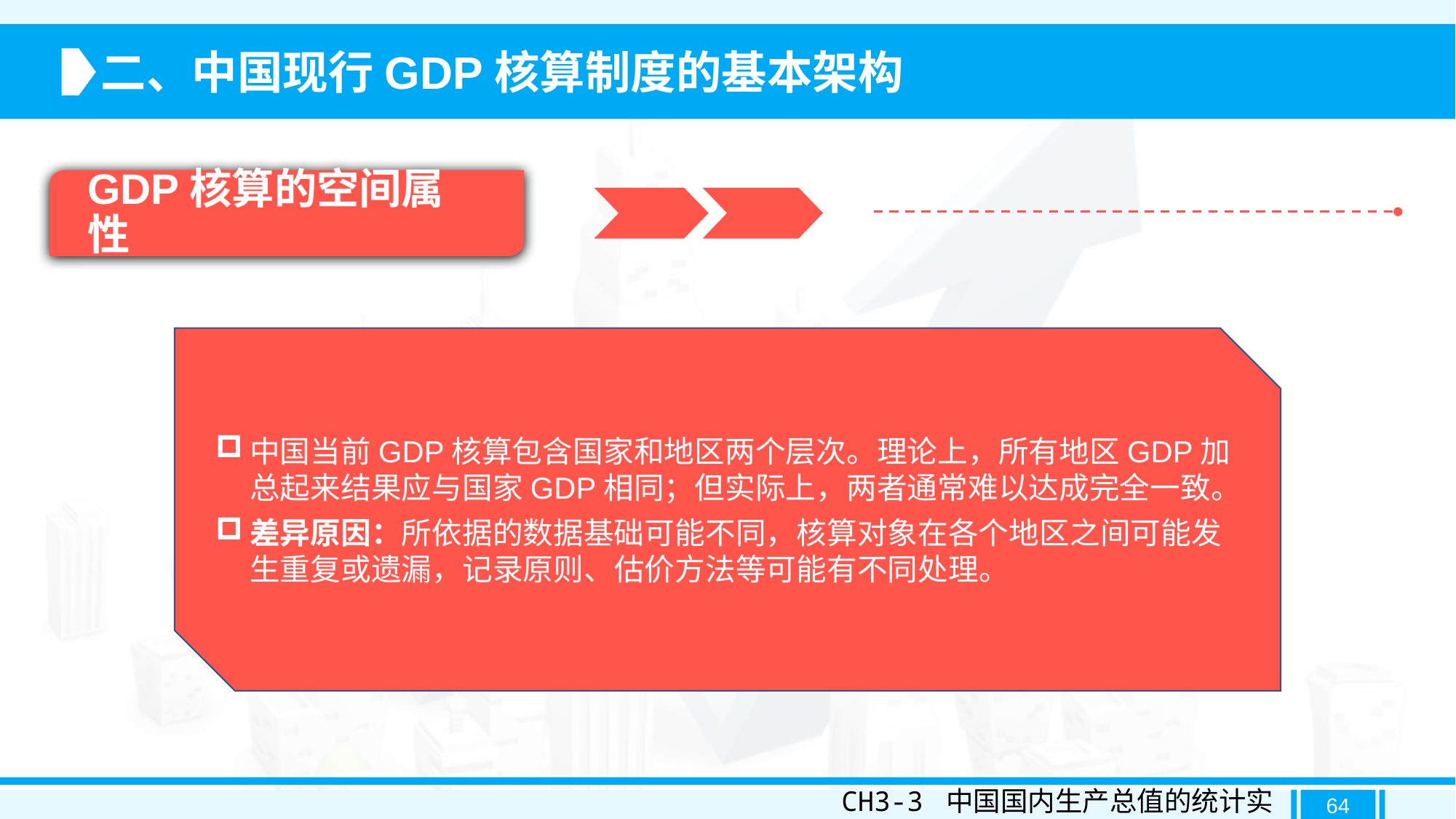

二、中国现行GDP核算制度的基本架构

GDP核算的空间属性

中国当前GDP核算包含国家和地区两个层次。理论上，所有地区GDP加总起来结果应与国家GDP相同；但实际上，两者通常难以达成完全一致。
差异原因：所依据的数据基础可能不同，核算对象在各个地区之间可能发生重复或遗漏，记录原则、估价方法等可能有不同处理。
CH3-3 中国国内生产总值的统计实践
64